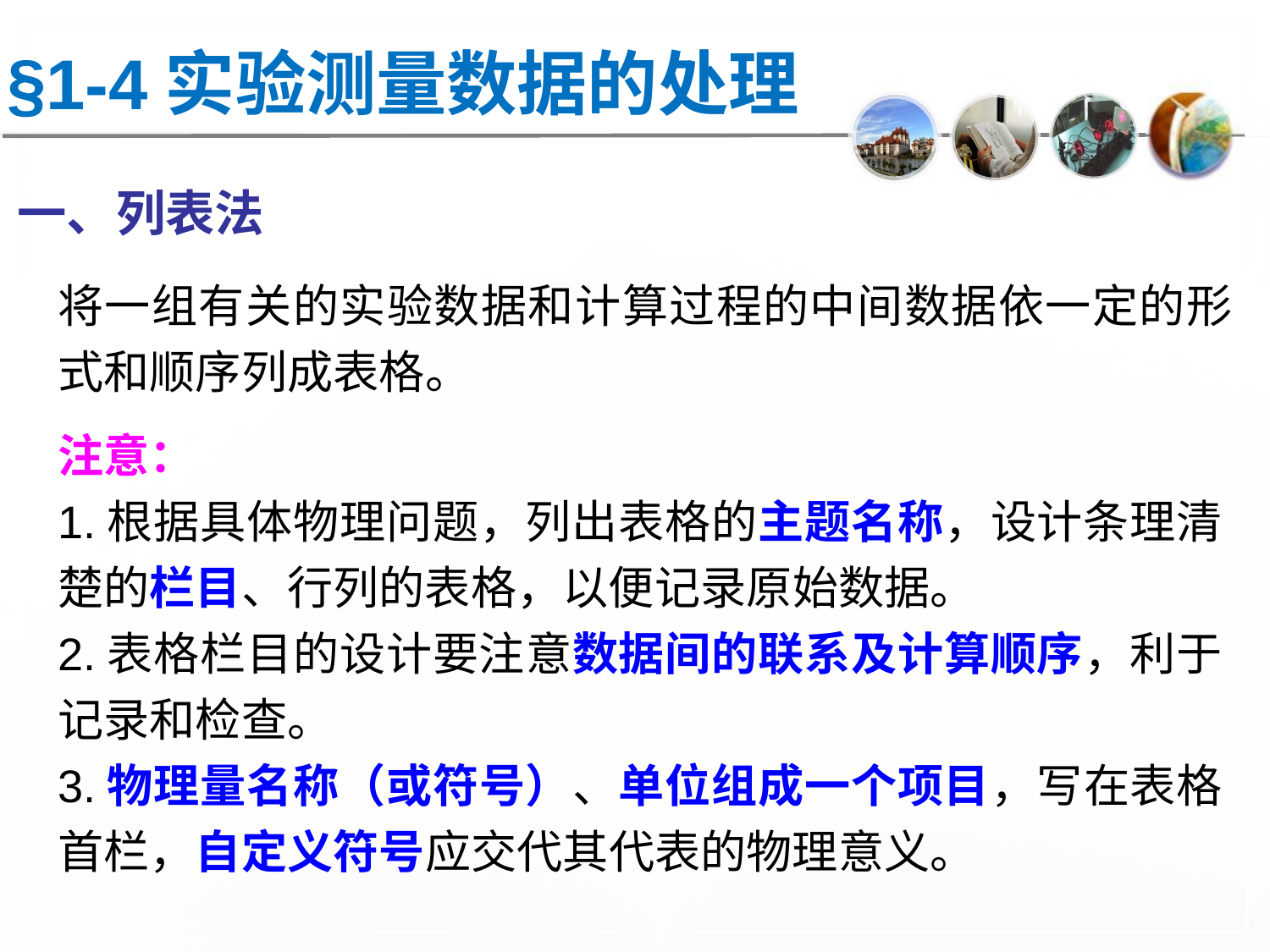

§1-4实验测量数据的处理
一、列表法
将一组有关的实验数据和计算过程的中间数据依一定的形式和顺序列成表格。
注意：
1.根据具体物理问题，列出表格的主题名称，设计条理清楚的栏目、行列的表格，以便记录原始数据。
2.表格栏目的设计要注意数据间的联系及计算顺序，利于记录和检查。
3.物理量名称（或符号）、单位组成一个项目，写在表格首栏，自定义符号应交代其代表的物理意义。